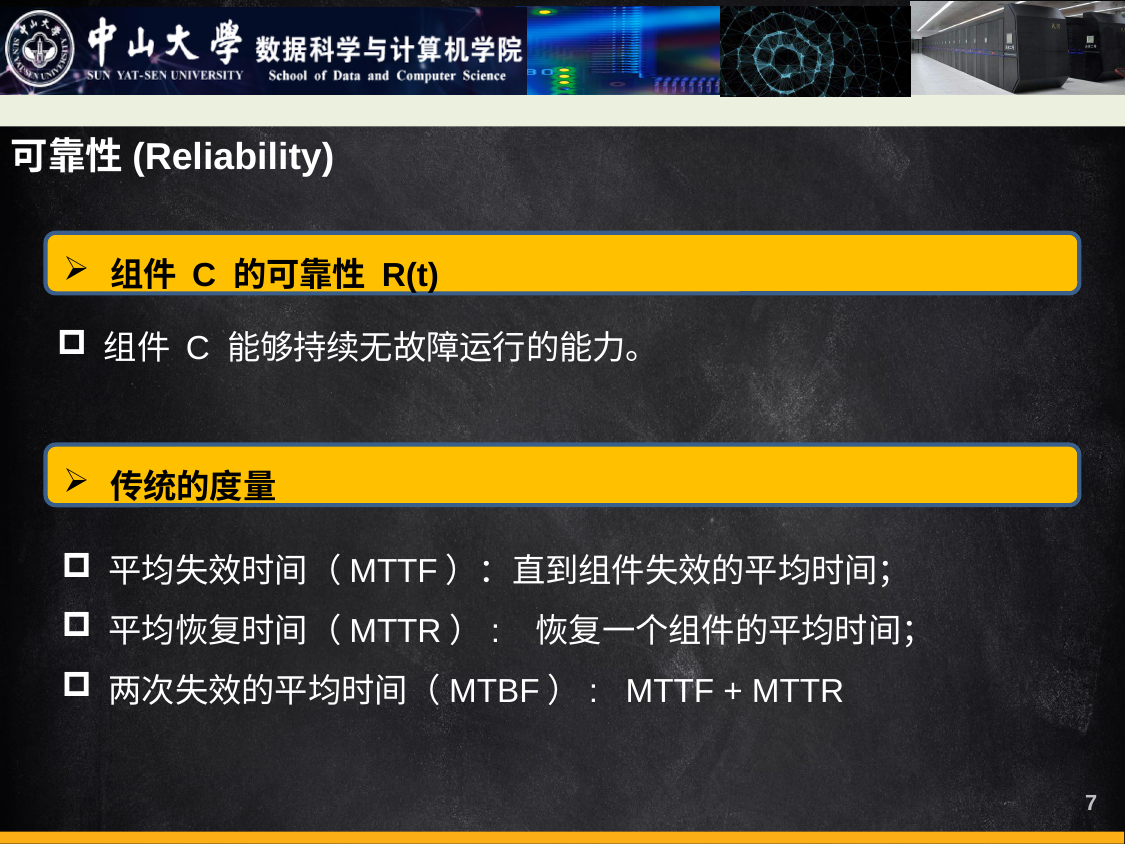

可靠性(Reliability)
组件 C 的可靠性 R(t)
组件 C 能够持续无故障运行的能力。
传统的度量
平均失效时间（MTTF）：直到组件失效的平均时间；
平均恢复时间（MTTR）:   恢复一个组件的平均时间；
两次失效的平均时间（MTBF）:   MTTF + MTTR